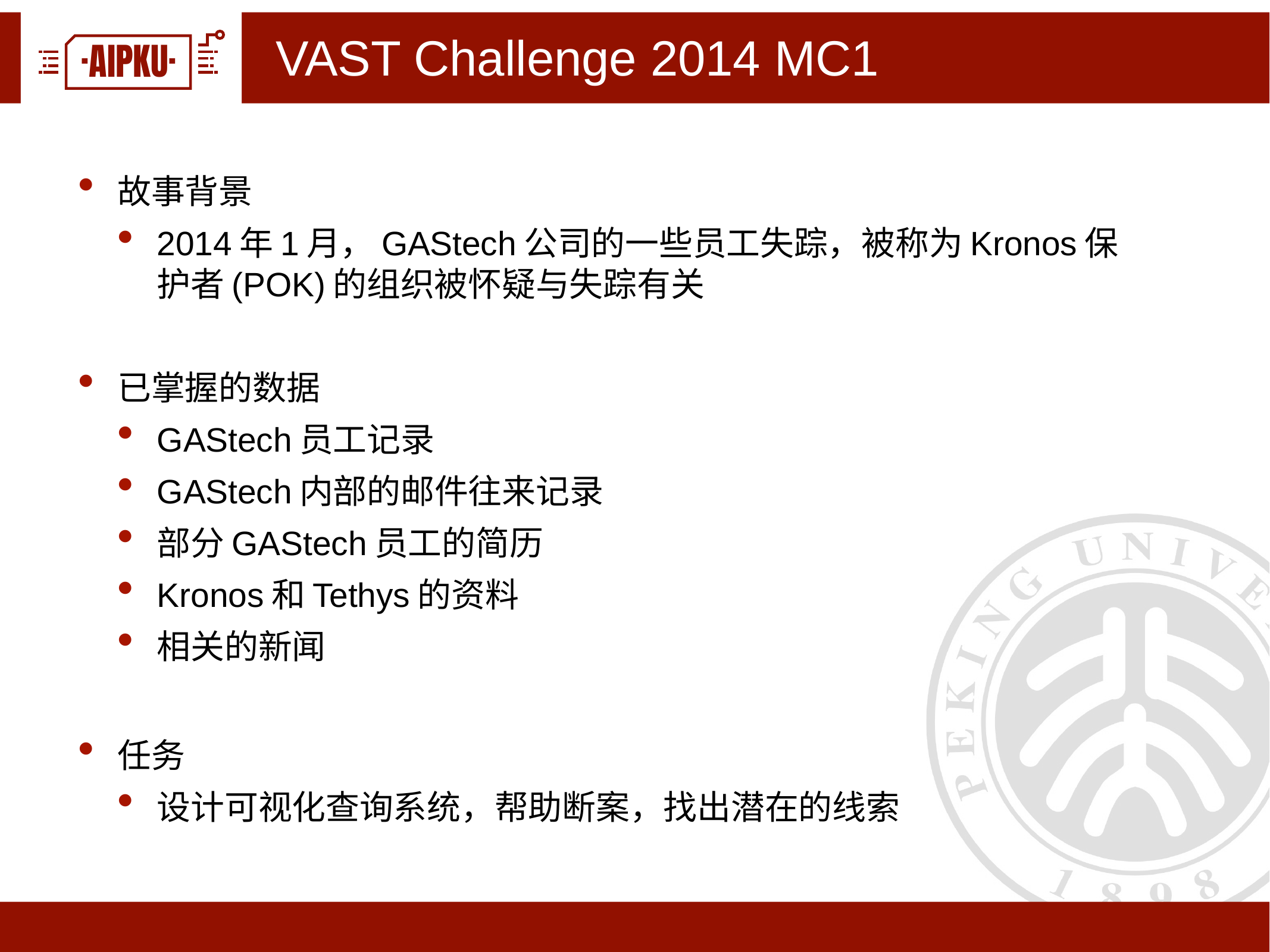

# VAST Challenge 2014 MC1

故事背景
2014年1月，GAStech公司的一些员工失踪，被称为Kronos保护者(POK)的组织被怀疑与失踪有关

已掌握的数据
GAStech员工记录
GAStech内部的邮件往来记录
部分GAStech员工的简历
Kronos和Tethys的资料
相关的新闻

任务
设计可视化查询系统，帮助断案，找出潜在的线索